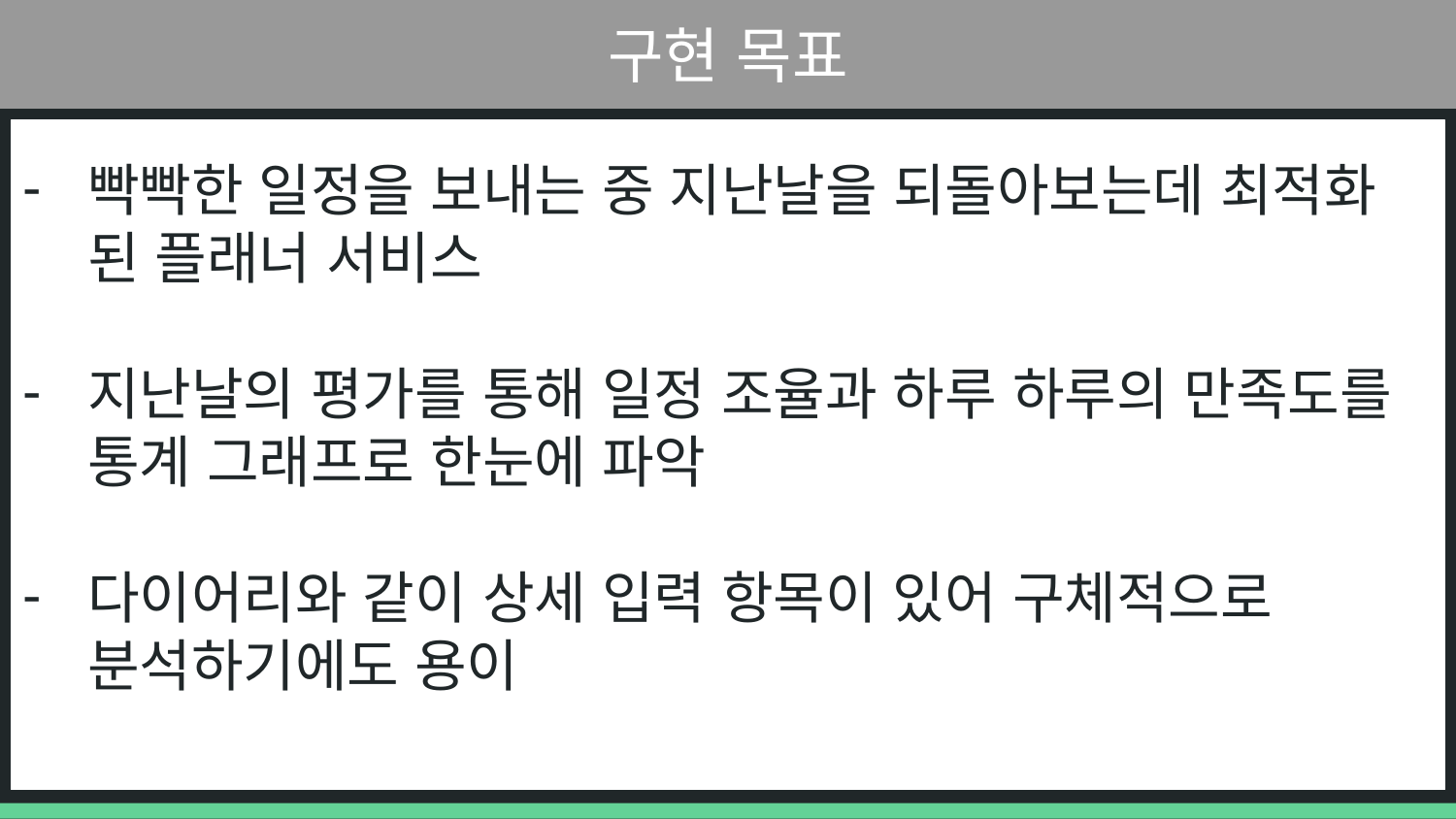

구현 목표

빡빡한 일정을 보내는 중 지난날을 되돌아보는데 최적화 된 플래너 서비스

지난날의 평가를 통해 일정 조율과 하루 하루의 만족도를 통계 그래프로 한눈에 파악

다이어리와 같이 상세 입력 항목이 있어 구체적으로 분석하기에도 용이